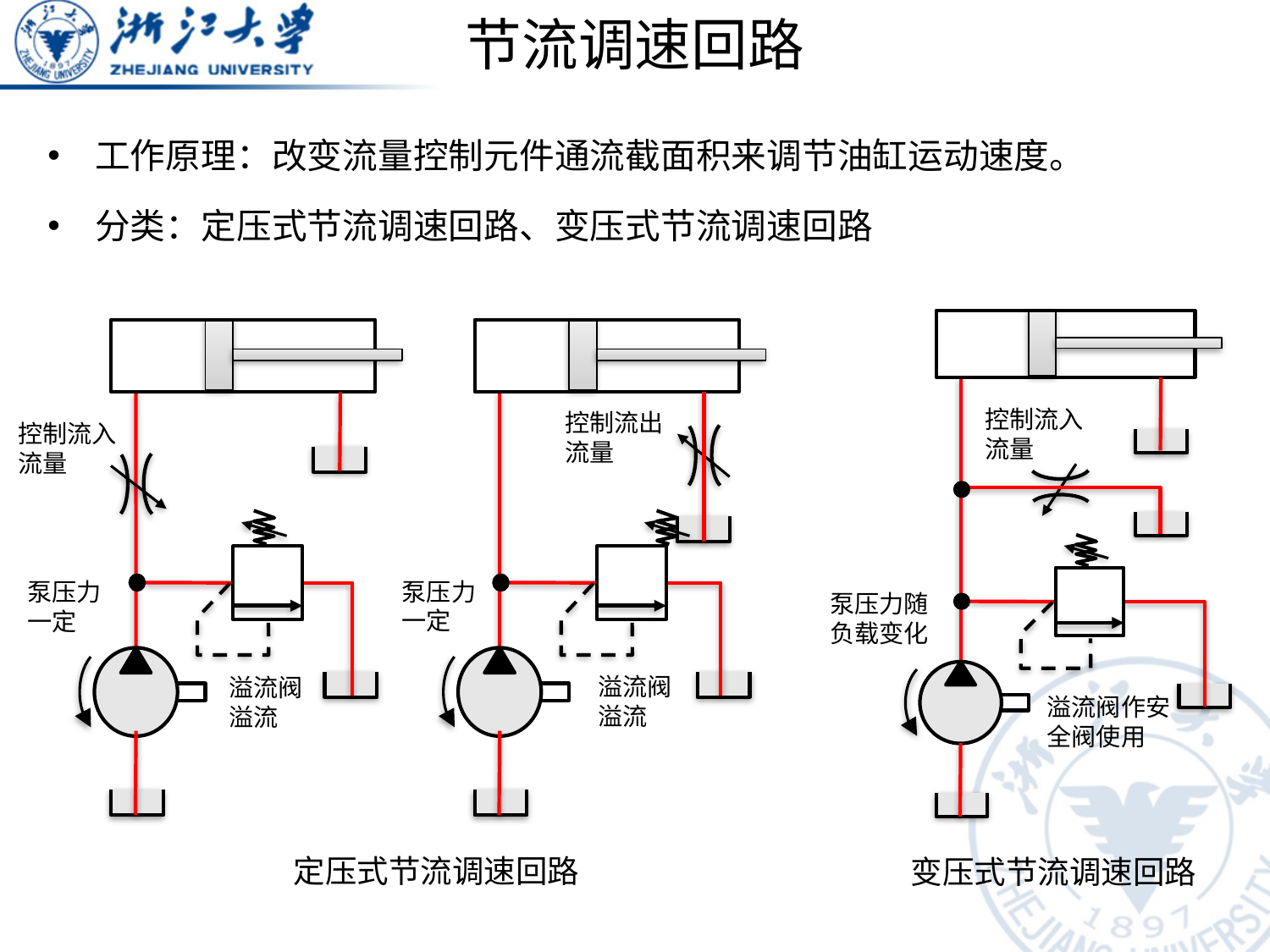

# 节流调速回路
工作原理：改变流量控制元件通流截面积来调节油缸运动速度。
分类：定压式节流调速回路、变压式节流调速回路

控制流入流量
控制流出流量
控制流入流量

泵压力一定
泵压力一定

泵压力随负载变化

溢流阀溢流
溢流阀溢流

溢流阀作安全阀使用

定压式节流调速回路
变压式节流调速回路